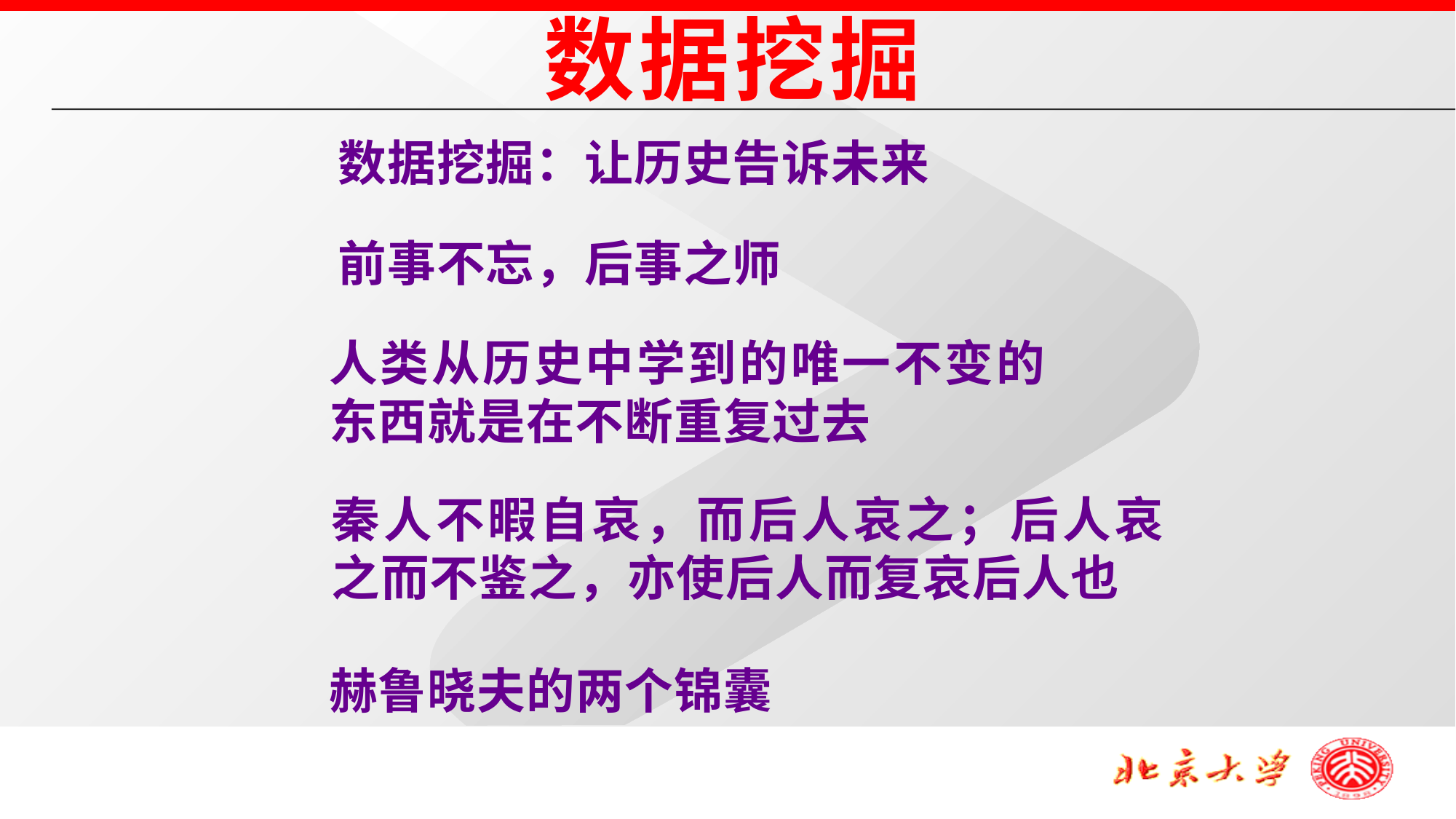

数据挖掘
数据挖掘：让历史告诉未来
前事不忘，后事之师
人类从历史中学到的唯一不变的东西就是在不断重复过去
秦人不暇自哀，而后人哀之；后人哀之而不鉴之，亦使后人而复哀后人也
赫鲁晓夫的两个锦囊